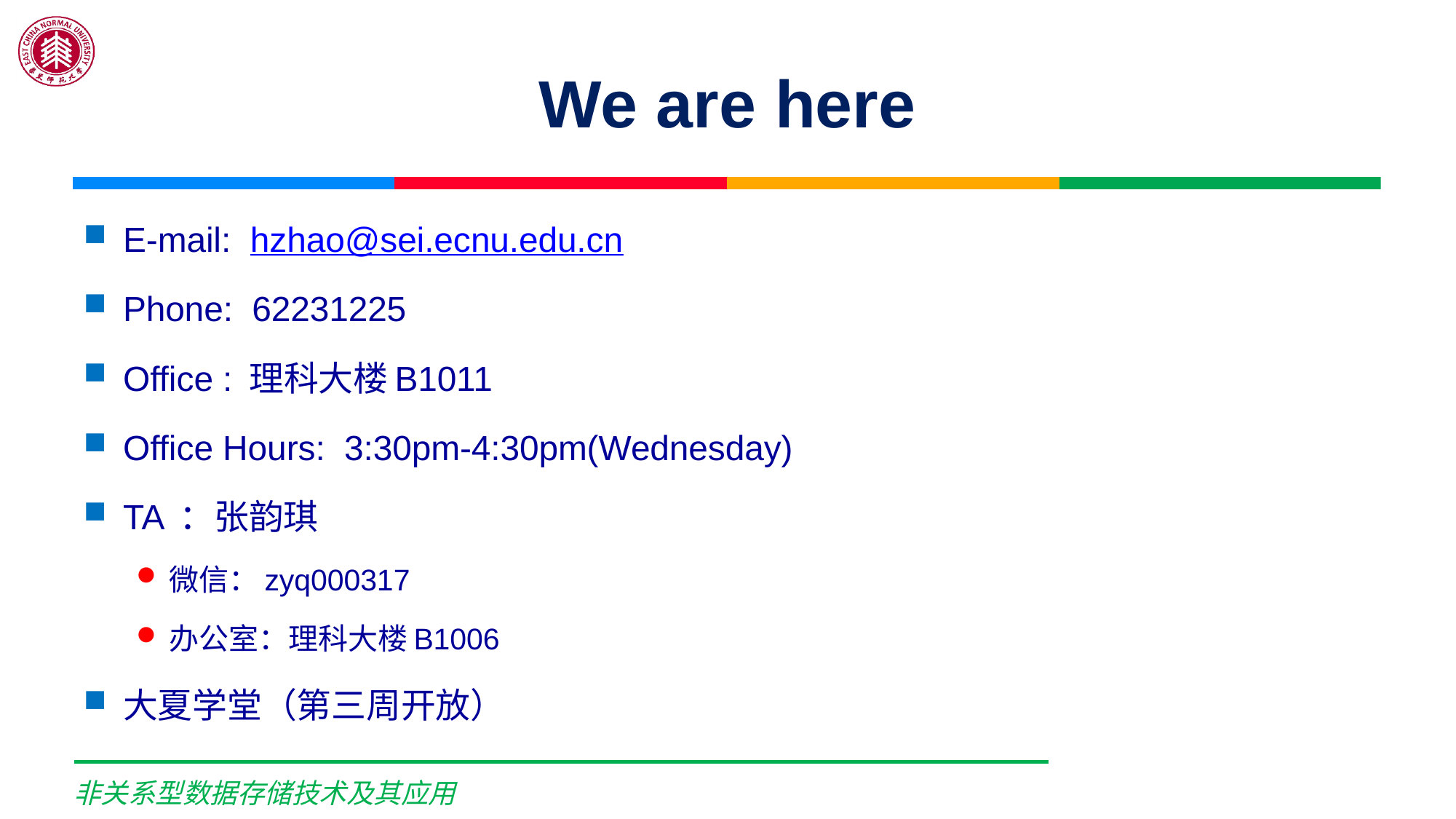

# We are here
E-mail:  hzhao@sei.ecnu.edu.cn
Phone:  62231225
Office : 理科大楼B1011
Office Hours:  3:30pm-4:30pm(Wednesday)
TA ：张韵琪
微信：zyq000317
办公室：理科大楼B1006
大夏学堂（第三周开放）